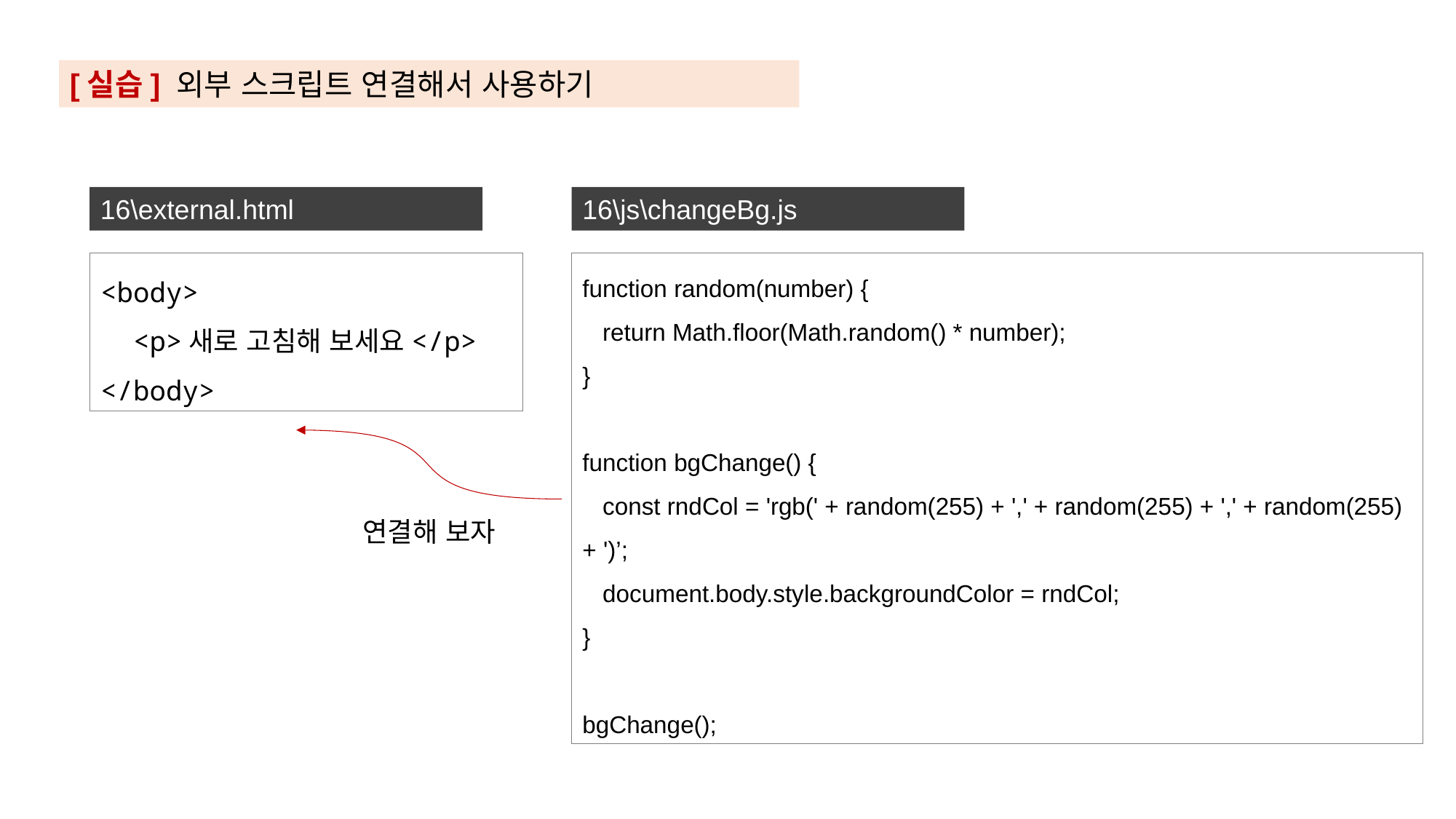

[실습] 외부 스크립트 연결해서 사용하기
16\external.html
16\js\changeBg.js
<body>
  <p>새로 고침해 보세요</p>
</body>
function random(number) {
   return Math.floor(Math.random() * number);
}
function bgChange() {
   const rndCol = 'rgb(' + random(255) + ',' + random(255) + ',' + random(255) + ')’;
   document.body.style.backgroundColor = rndCol;
}
bgChange();
연결해 보자